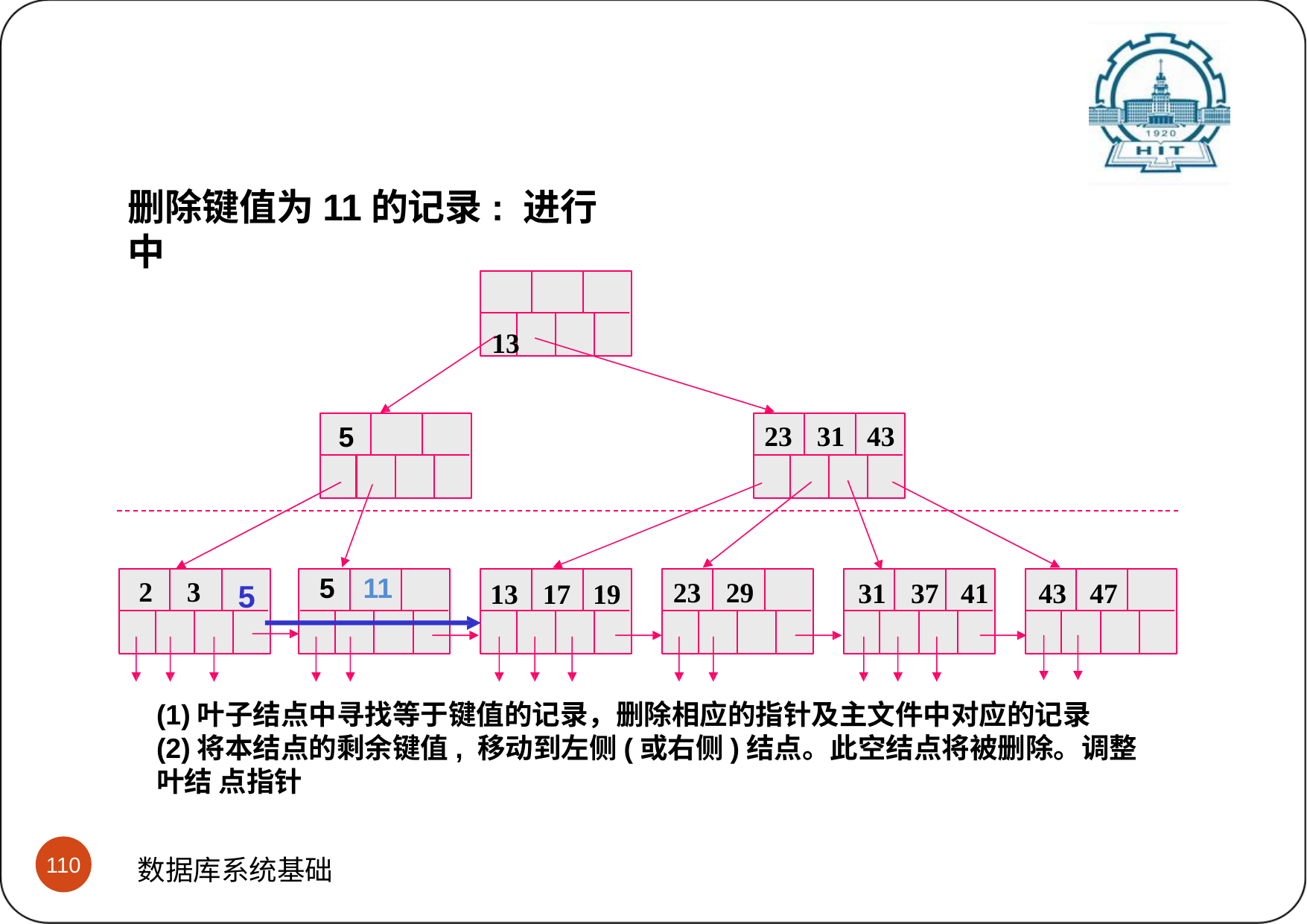

# B+树之键值删除与结点合并过程示意 (2)删除过程与合并过程示意
删除键值为11的记录: 进行中

13

23	31	43
5

5
11
2	3
23	29
31	37	41	43	47
13	17	19
5

(1)叶子结点中寻找等于键值的记录，删除相应的指针及主文件中对应的记录
(2)将本结点的剩余键值, 移动到左侧(或右侧)结点。此空结点将被删除。调整叶结 点指针